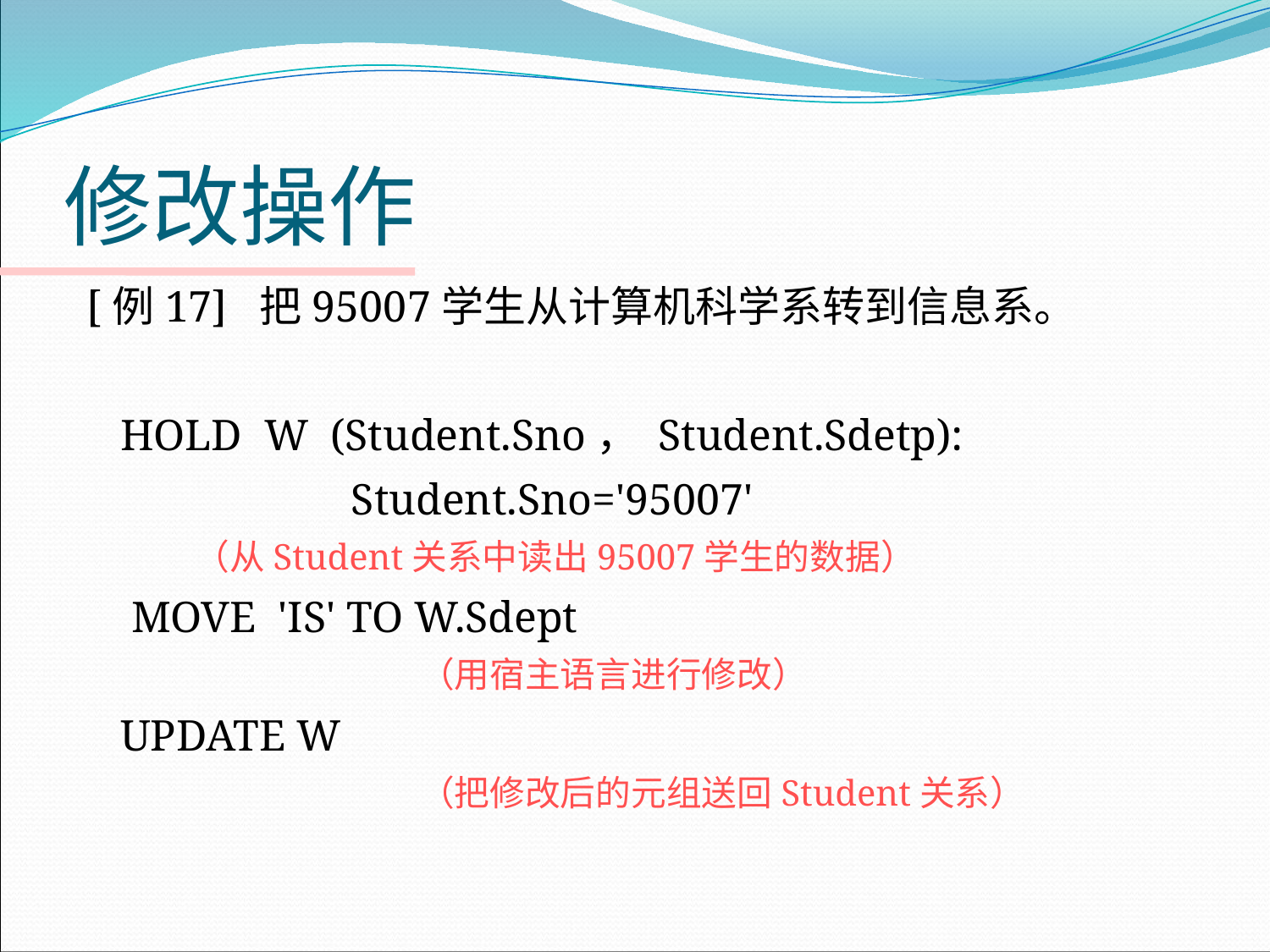

# 修改操作
 [例17]  把95007学生从计算机科学系转到信息系。

    HOLD  W  (Student.Sno， Student.Sdetp):
                         Student.Sno='95007'
       （从Student关系中读出95007学生的数据）
     MOVE  'IS' TO W.Sdept
 			（用宿主语言进行修改）
    UPDATE W
 			（把修改后的元组送回Student关系）

217